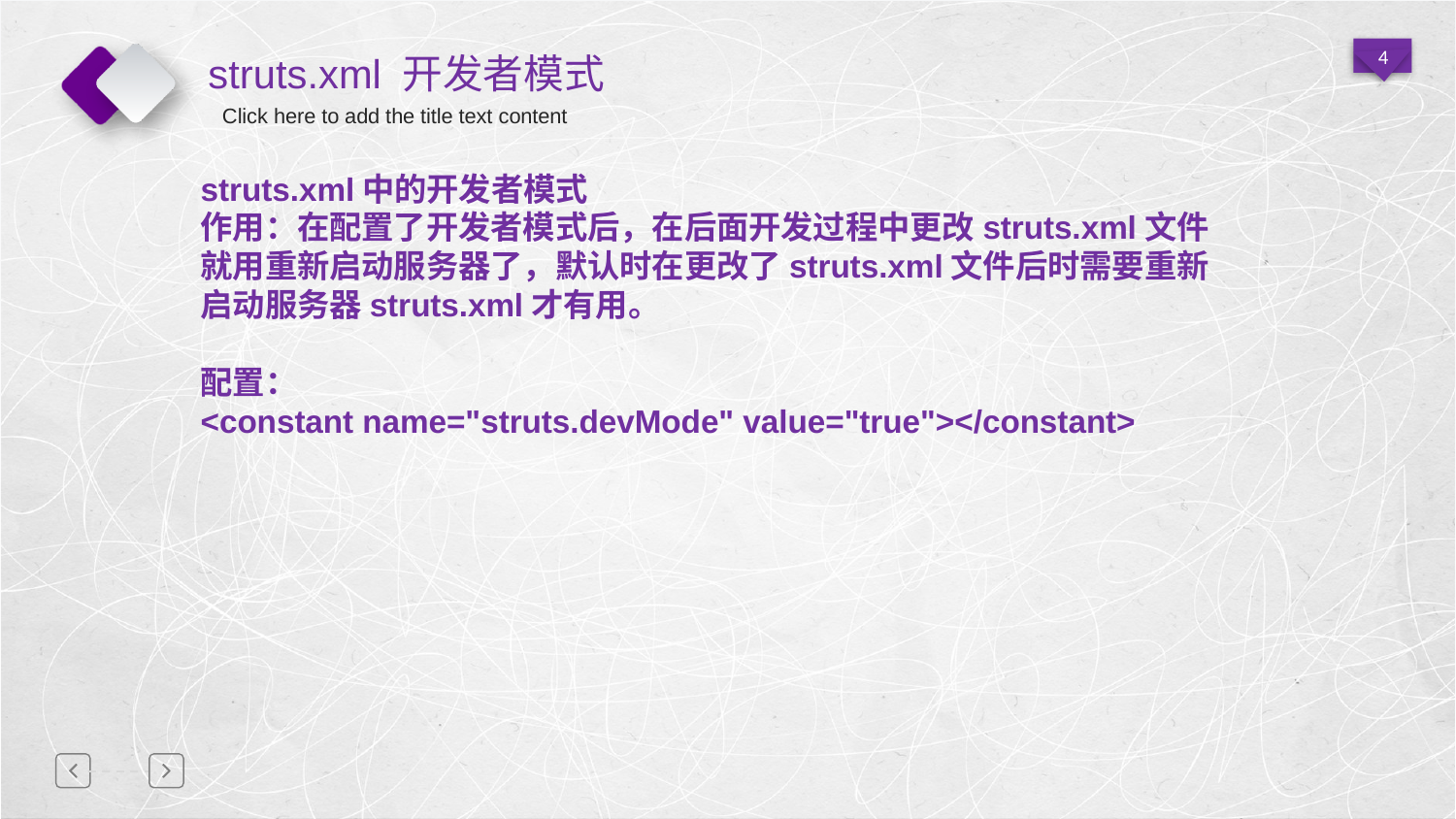

# struts.xml 开发者模式
struts.xml中的开发者模式
作用：在配置了开发者模式后，在后面开发过程中更改struts.xml文件就用重新启动服务器了，默认时在更改了struts.xml文件后时需要重新启动服务器struts.xml才有用。

配置：
<constant name="struts.devMode" value="true"></constant>